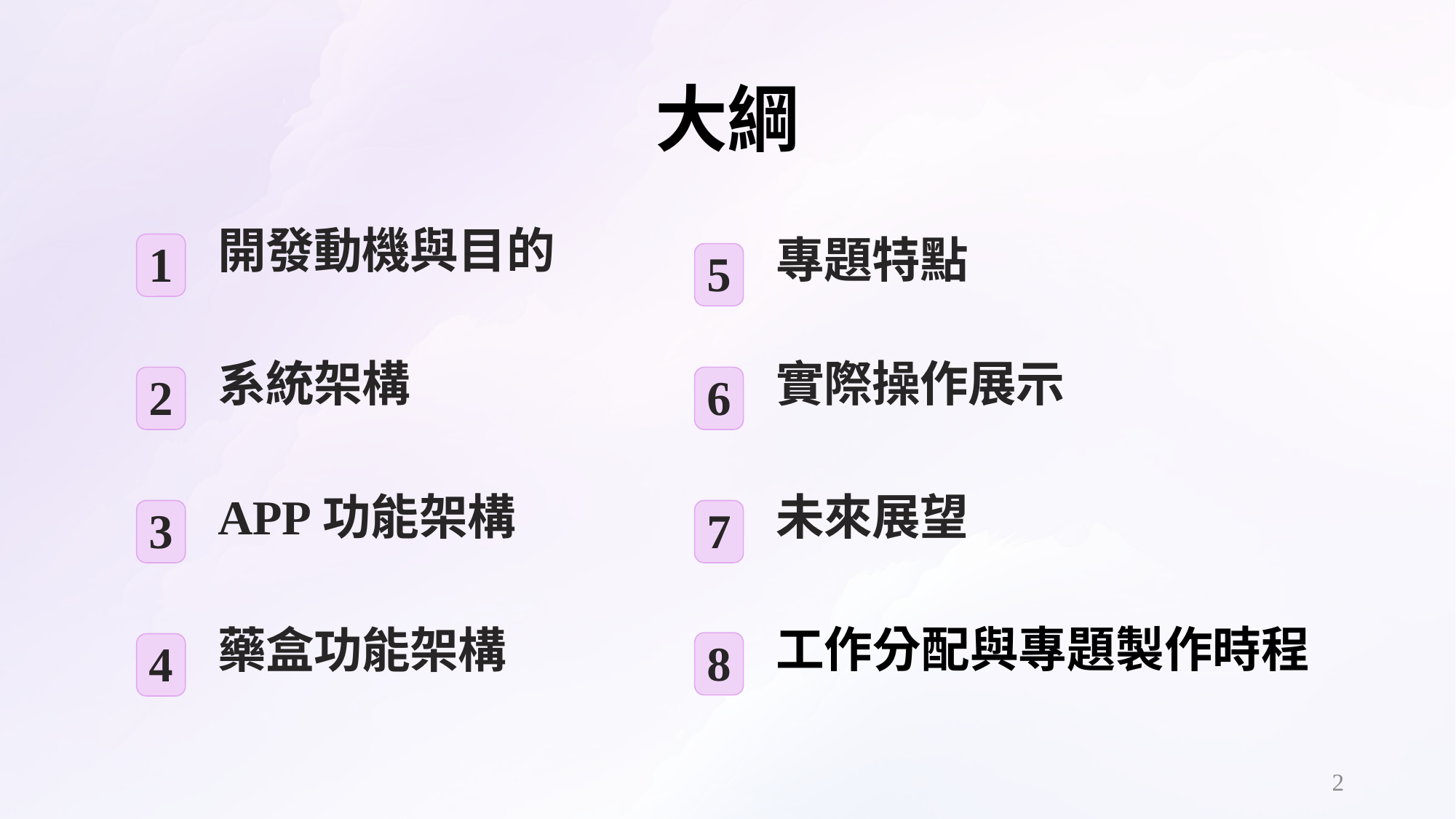

# 大綱

開發動機與目的
1

專題特點
5

系統架構
2

實際操作展示
6

APP功能架構
3

未來展望
7

工作分配與專題製作時程
8

藥盒功能架構
4
2